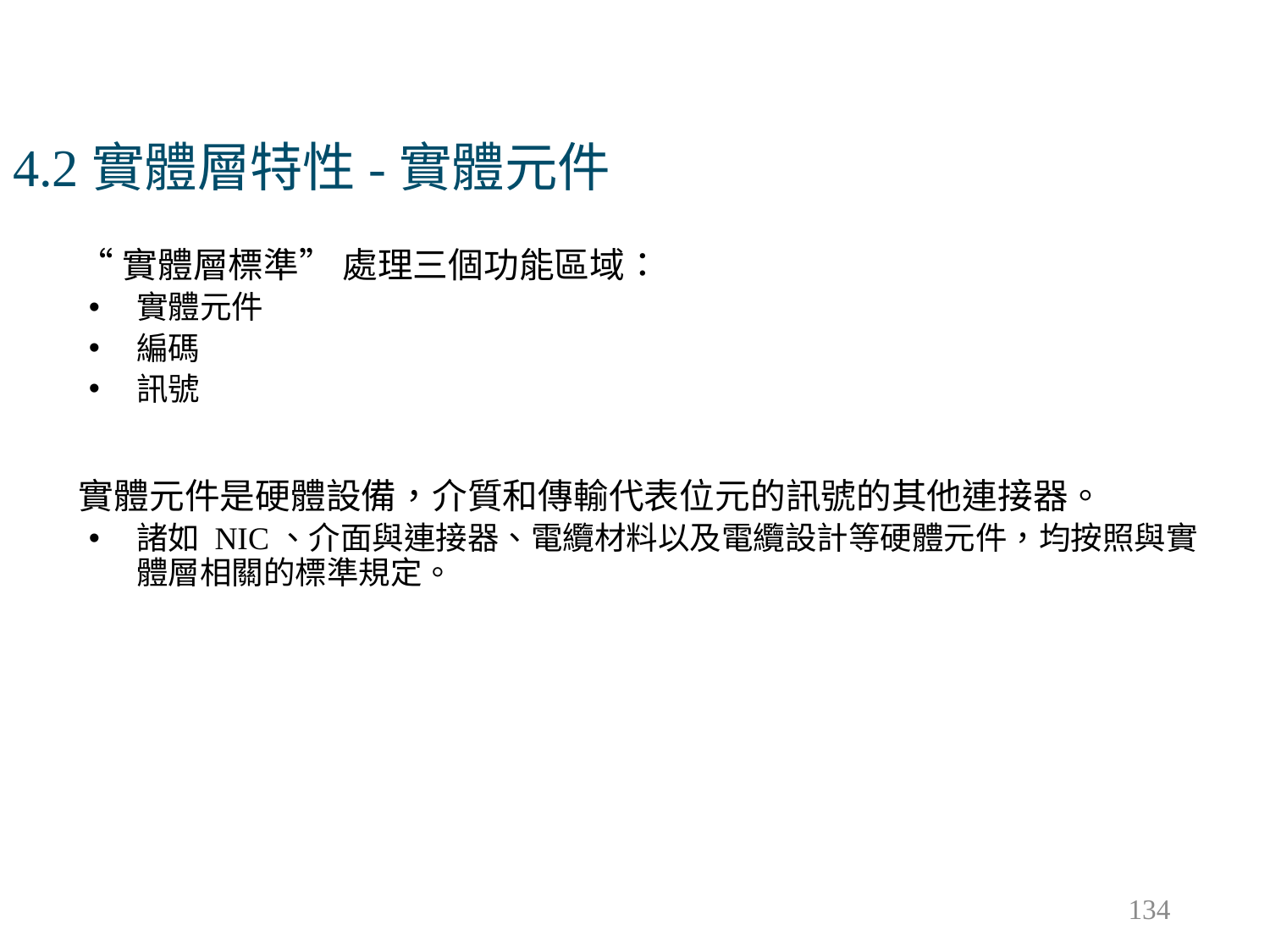

# 4.2實體層特性-實體元件
“實體層標準” 處理三個功能區域：
實體元件
編碼
訊號

實體元件是硬體設備，介質和傳輸代表位元的訊號的其他連接器。
諸如 NIC、介面與連接器、電纜材料以及電纜設計等硬體元件，均按照與實體層相關的標準規定。
134